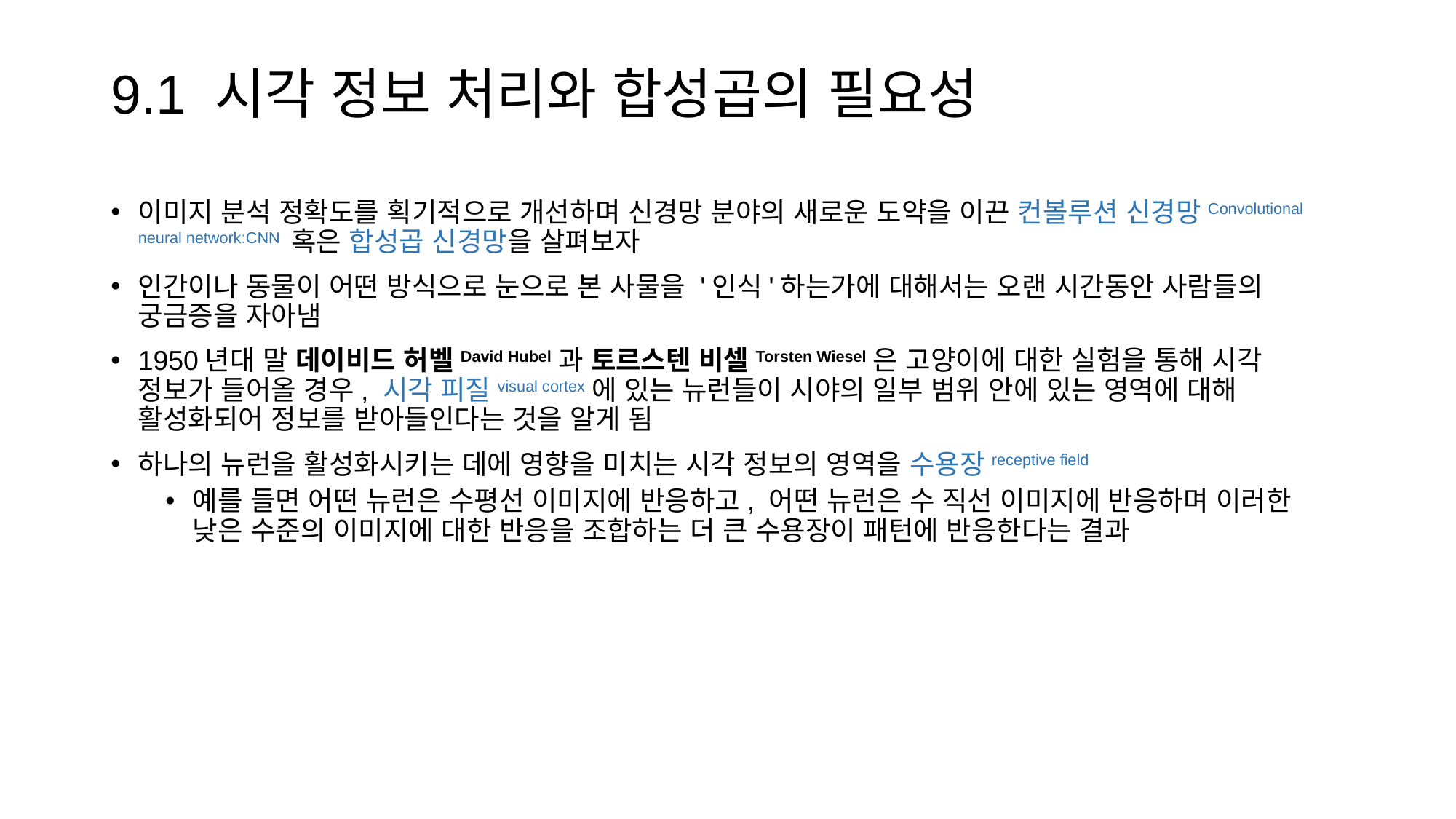

# 9.1 시각 정보 처리와 합성곱의 필요성
이미지 분석 정확도를 획기적으로 개선하며 신경망 분야의 새로운 도약을 이끈 컨볼루션 신경망Convolutional neural network:CNN 혹은 합성곱 신경망을 살펴보자
인간이나 동물이 어떤 방식으로 눈으로 본 사물을 '인식'하는가에 대해서는 오랜 시간동안 사람들의 궁금증을 자아냄
1950년대 말 데이비드 허벨David Hubel과 토르스텐 비셀Torsten Wiesel은 고양이에 대한 실험을 통해 시각 정보가 들어올 경우, 시각 피질visual cortex에 있는 뉴런들이 시야의 일부 범위 안에 있는 영역에 대해 활성화되어 정보를 받아들인다는 것을 알게 됨
하나의 뉴런을 활성화시키는 데에 영향을 미치는 시각 정보의 영역을 수용장receptive field
예를 들면 어떤 뉴런은 수평선 이미지에 반응하고, 어떤 뉴런은 수 직선 이미지에 반응하며 이러한 낮은 수준의 이미지에 대한 반응을 조합하는 더 큰 수용장이 패턴에 반응한다는 결과